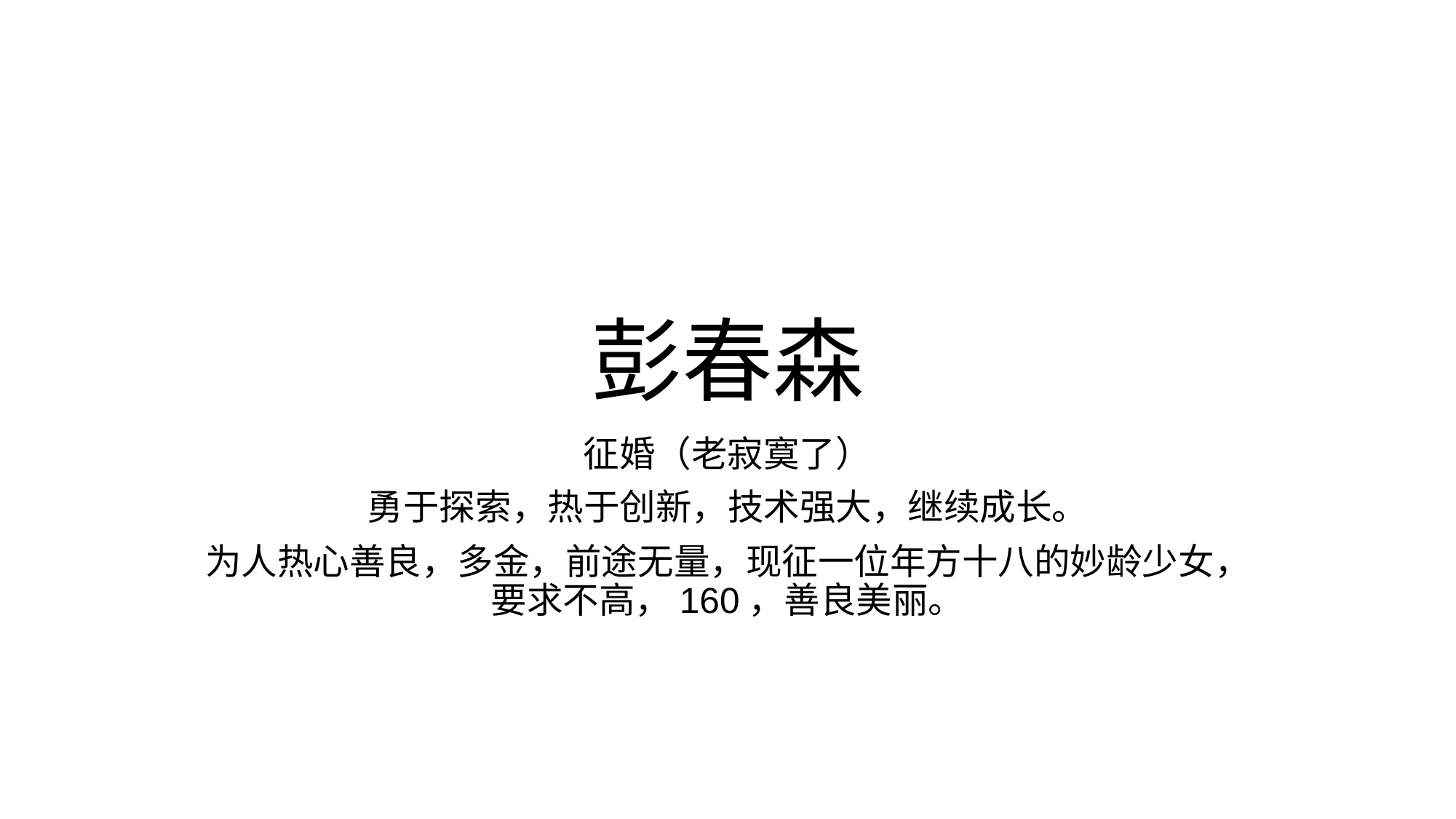

# 彭春森
征婚（老寂寞了）
勇于探索，热于创新，技术强大，继续成长。
为人热心善良，多金，前途无量，现征一位年方十八的妙龄少女，要求不高，160，善良美丽。